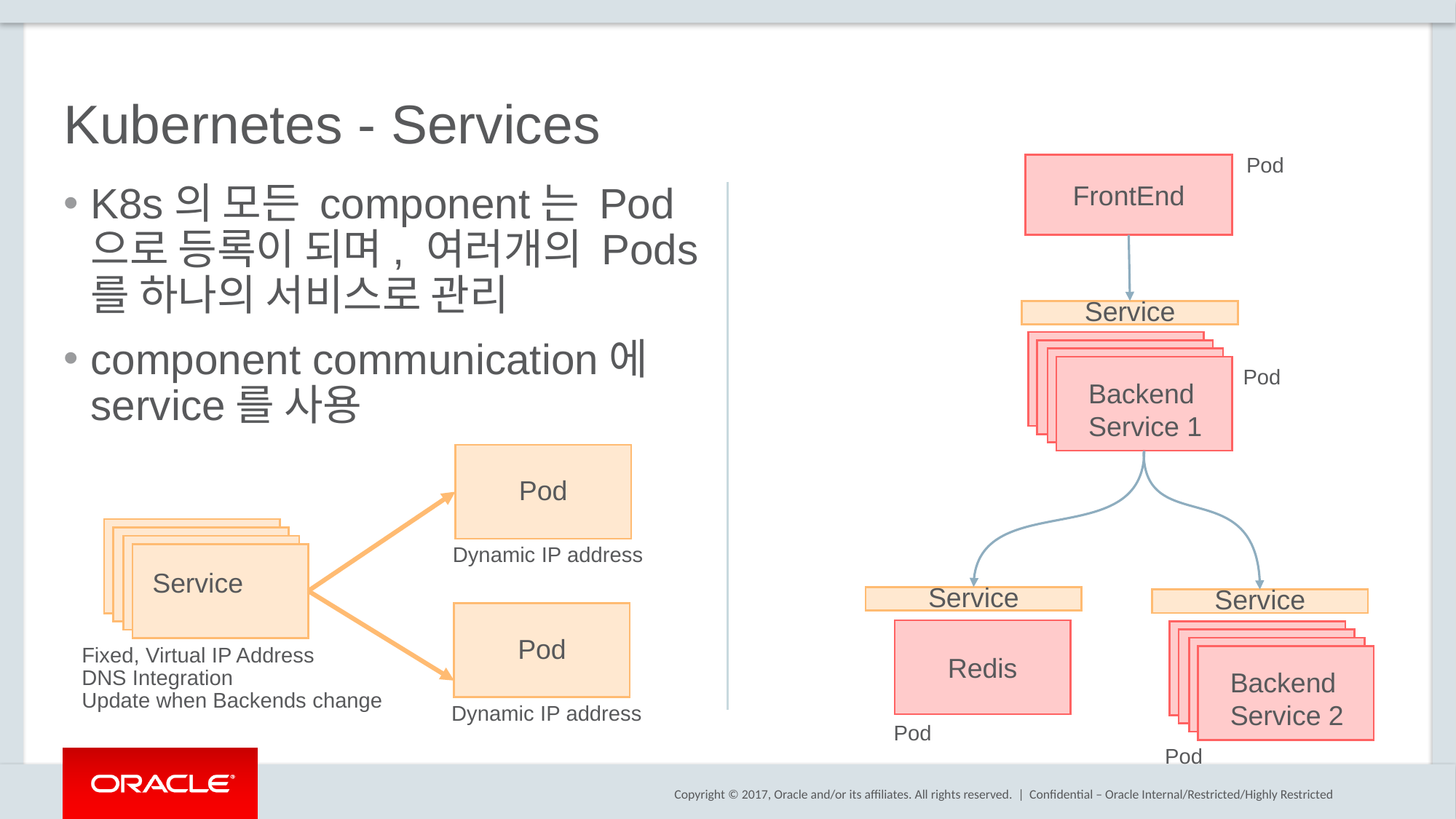

# Kubernetes - Services
FrontEnd
Pod
K8s의 모든 component는 Pod으로 등록이 되며, 여러개의 Pods를 하나의 서비스로 관리
component communication에 service를 사용

Service

Backend
Service 1
Pod
Pod

Pod
Service
Dynamic IP address
Service
Service
Redis

Backend
Service 2
Fixed, Virtual IP Address
DNS Integration
Update when Backends change
Dynamic IP address
Pod
Pod
Confidential – Oracle Internal/Restricted/Highly Restricted
25